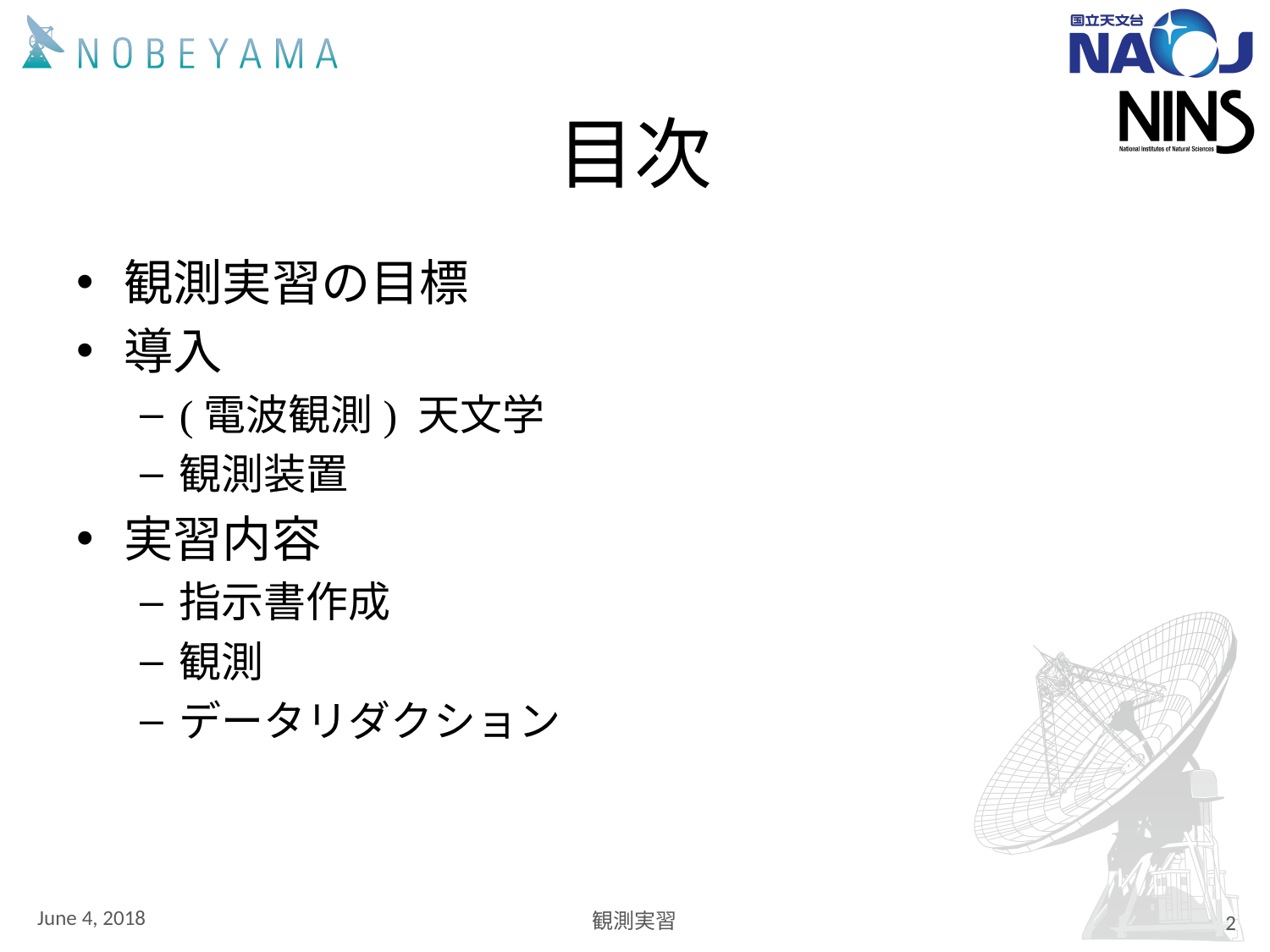

# 目次
観測実習の目標
導入
(電波観測) 天文学
観測装置
実習内容
指示書作成
観測
データリダクション
June 4, 2018
観測実習
2